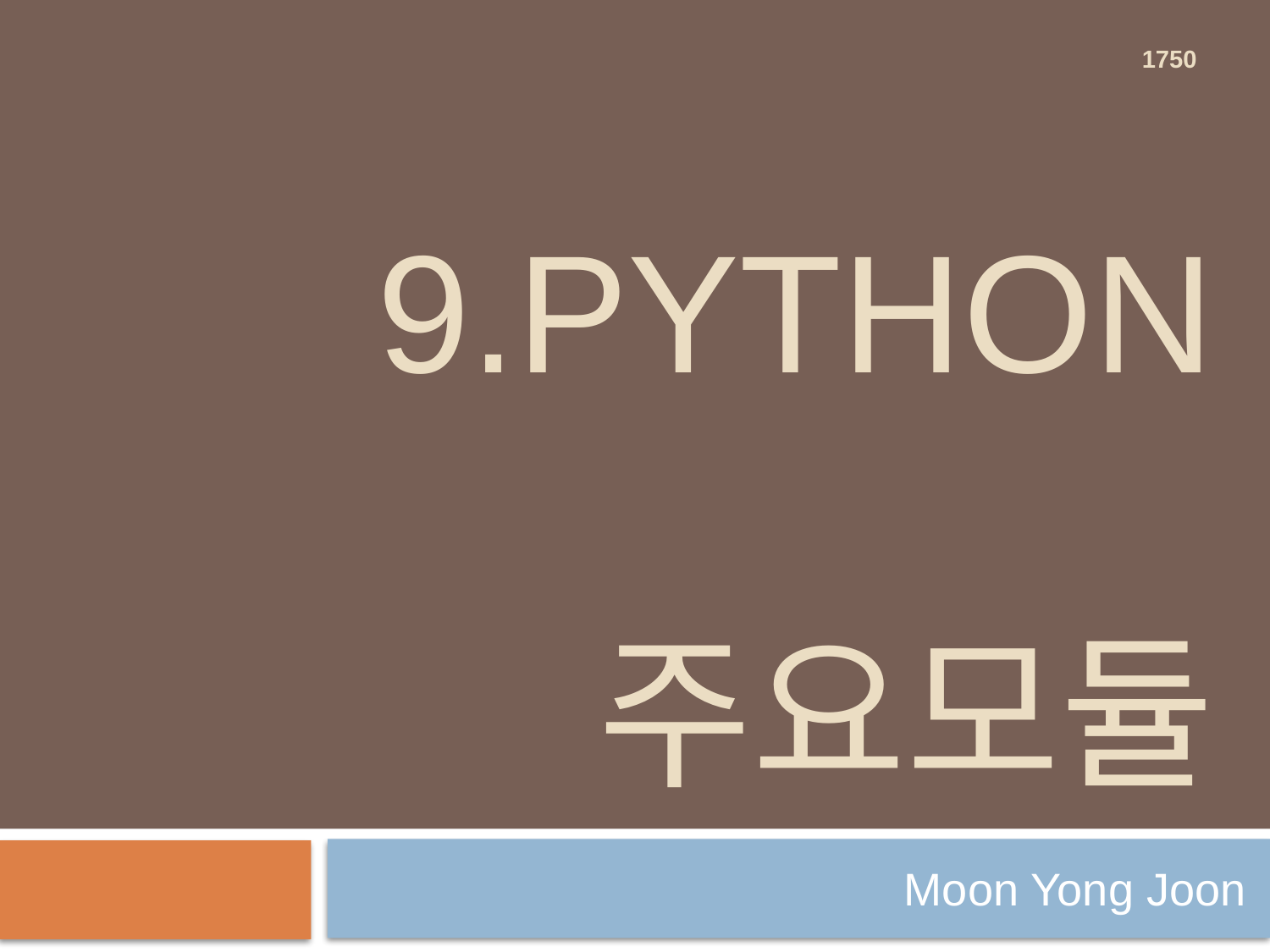

1750
# 9.Python 주요모듈
Moon Yong Joon